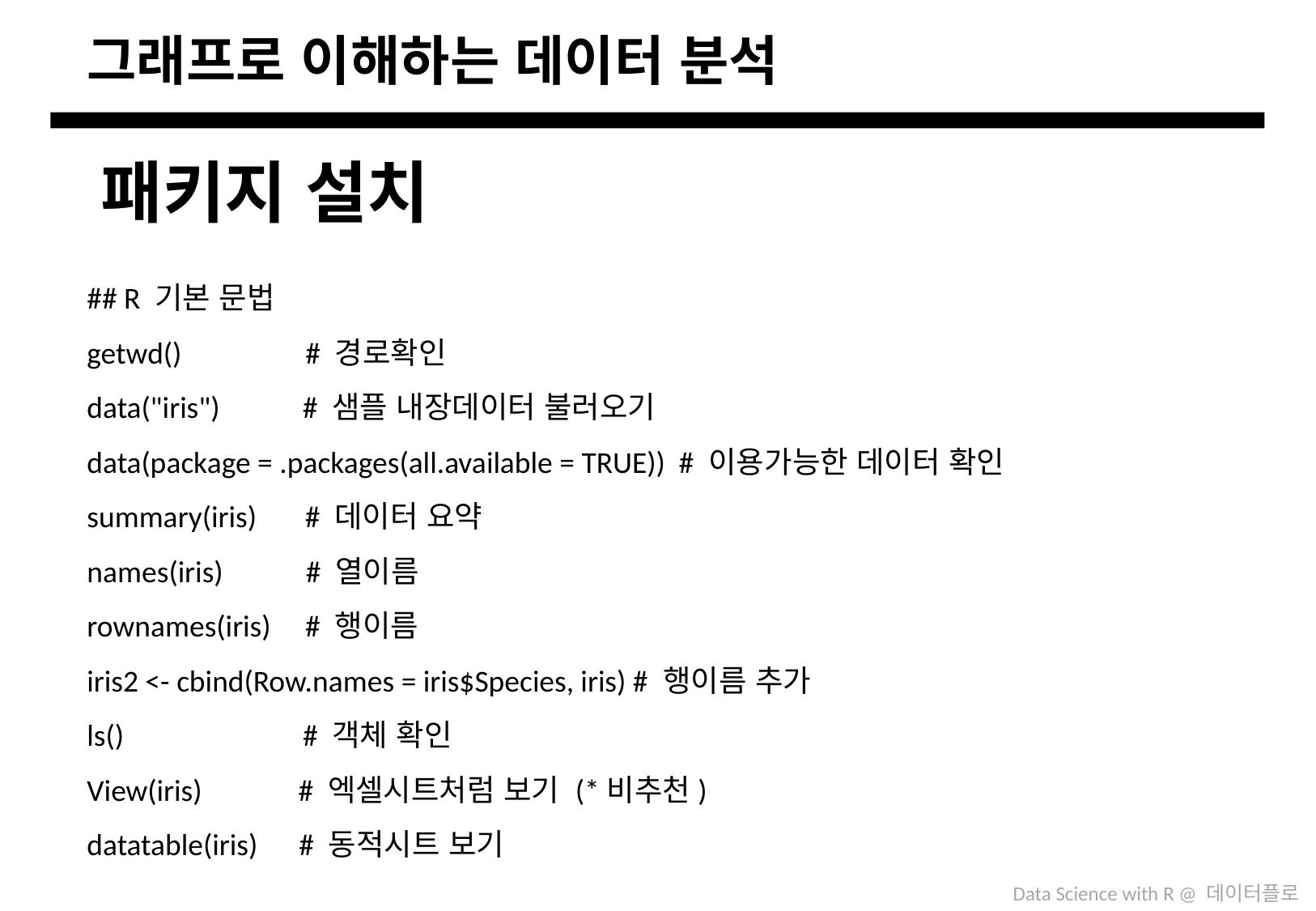

# 그래프로 이해하는 데이터 분석
패키지 설치

## R 기본 문법
getwd()                  # 경로확인
data("iris")            # 샘플 내장데이터 불러오기
data(package = .packages(all.available = TRUE))  # 이용가능한 데이터 확인
summary(iris)       # 데이터 요약
names(iris)            # 열이름
rownames(iris)     # 행이름
iris2 <- cbind(Row.names = iris$Species, iris) # 행이름 추가
ls()                          # 객체 확인
View(iris)              # 엑셀시트처럼 보기 (*비추천)
datatable(iris)      # 동적시트 보기